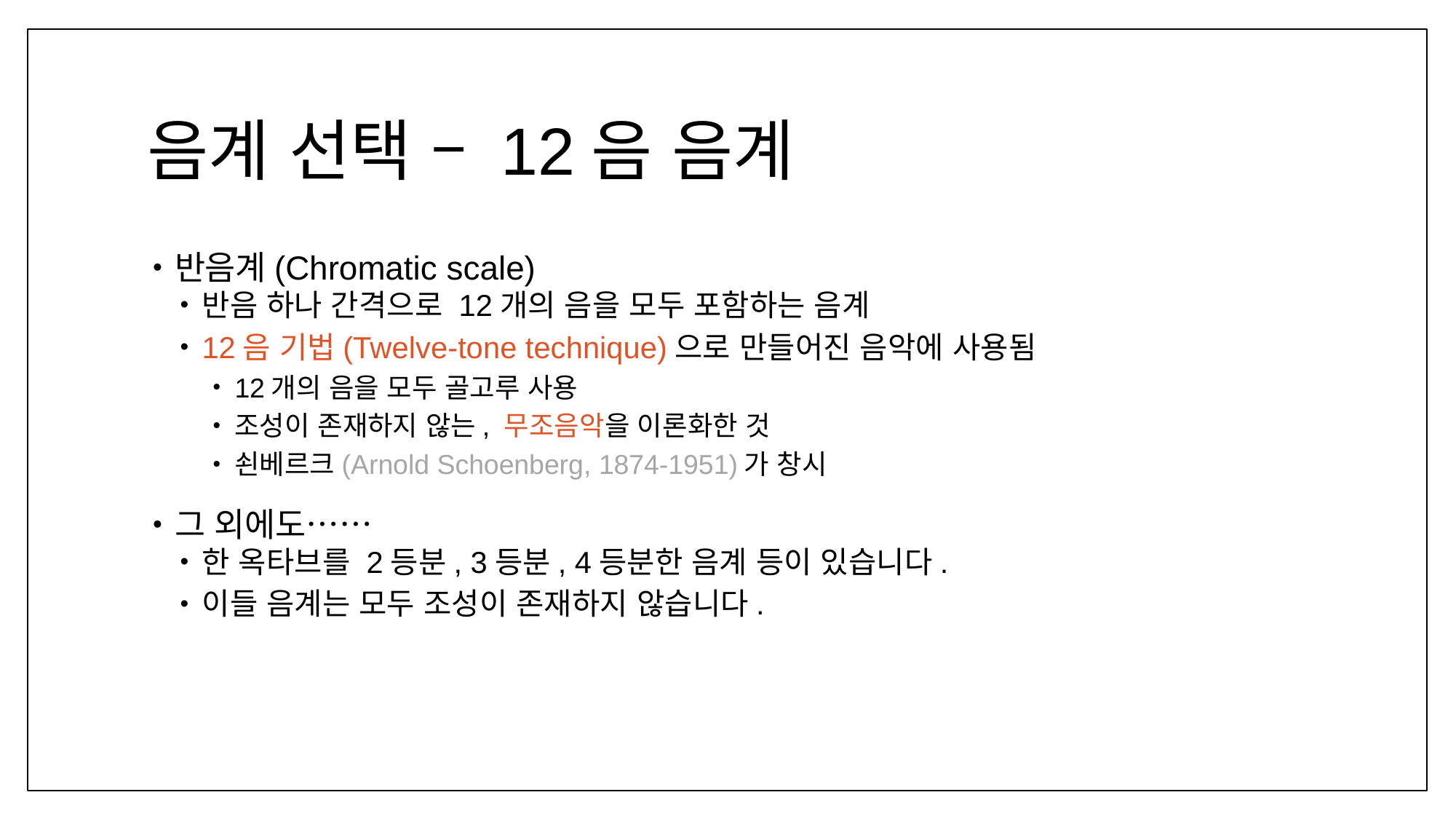

# 음계 선택 – 12음 음계
반음계(Chromatic scale)
반음 하나 간격으로 12개의 음을 모두 포함하는 음계
12음 기법(Twelve-tone technique)으로 만들어진 음악에 사용됨
12개의 음을 모두 골고루 사용
조성이 존재하지 않는, 무조음악을 이론화한 것
쇤베르크(Arnold Schoenberg, 1874-1951)가 창시
그 외에도……
한 옥타브를 2등분, 3등분, 4등분한 음계 등이 있습니다.
이들 음계는 모두 조성이 존재하지 않습니다.